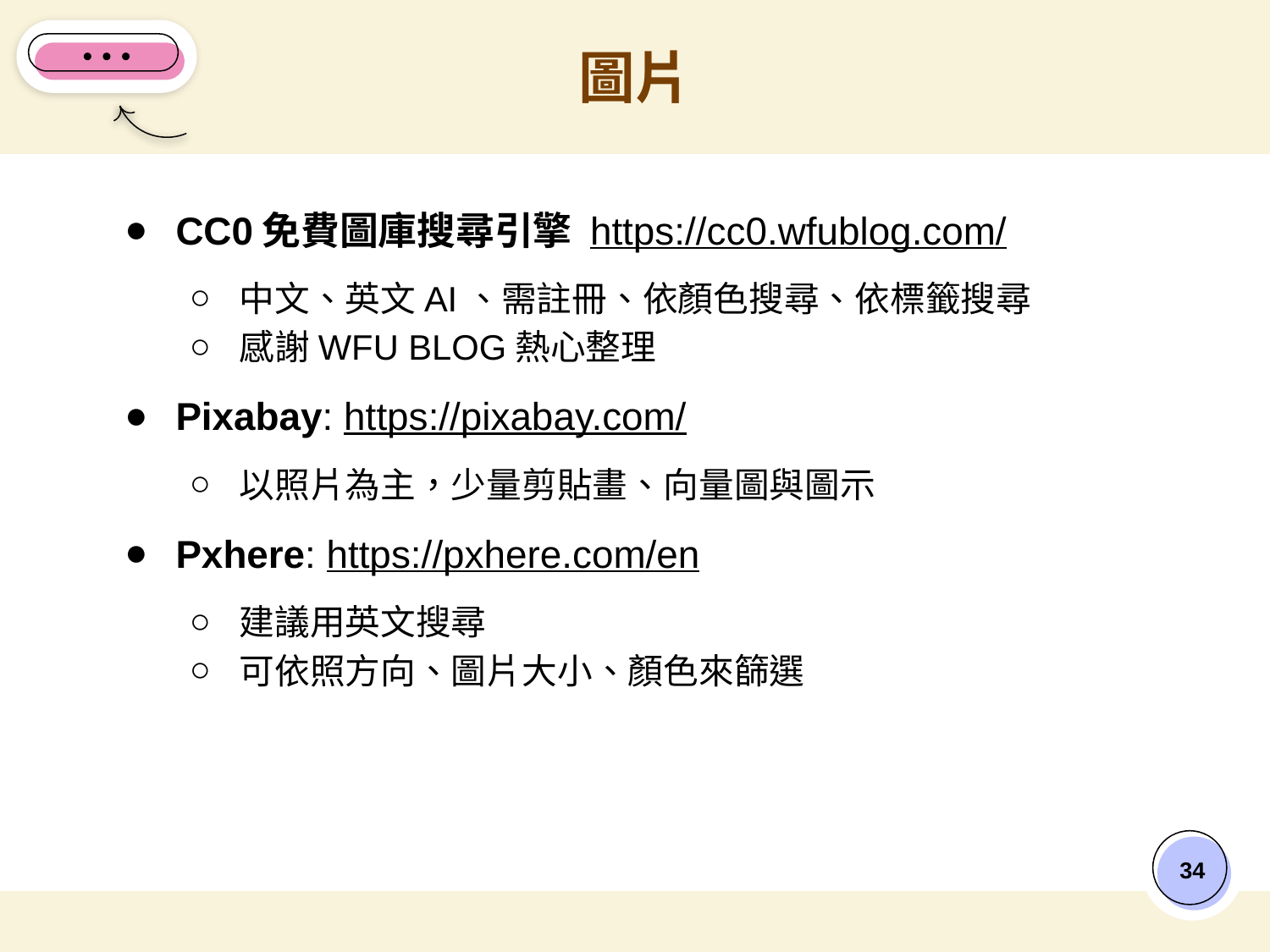

# 圖片
CC0免費圖庫搜尋引擎 https://cc0.wfublog.com/
中文、英文AI、需註冊、依顏色搜尋、依標籤搜尋
感謝WFU BLOG熱心整理
Pixabay: https://pixabay.com/
以照片為主，少量剪貼畫、向量圖與圖示
Pxhere: https://pxhere.com/en
建議用英文搜尋
可依照方向、圖片大小、顏色來篩選
34